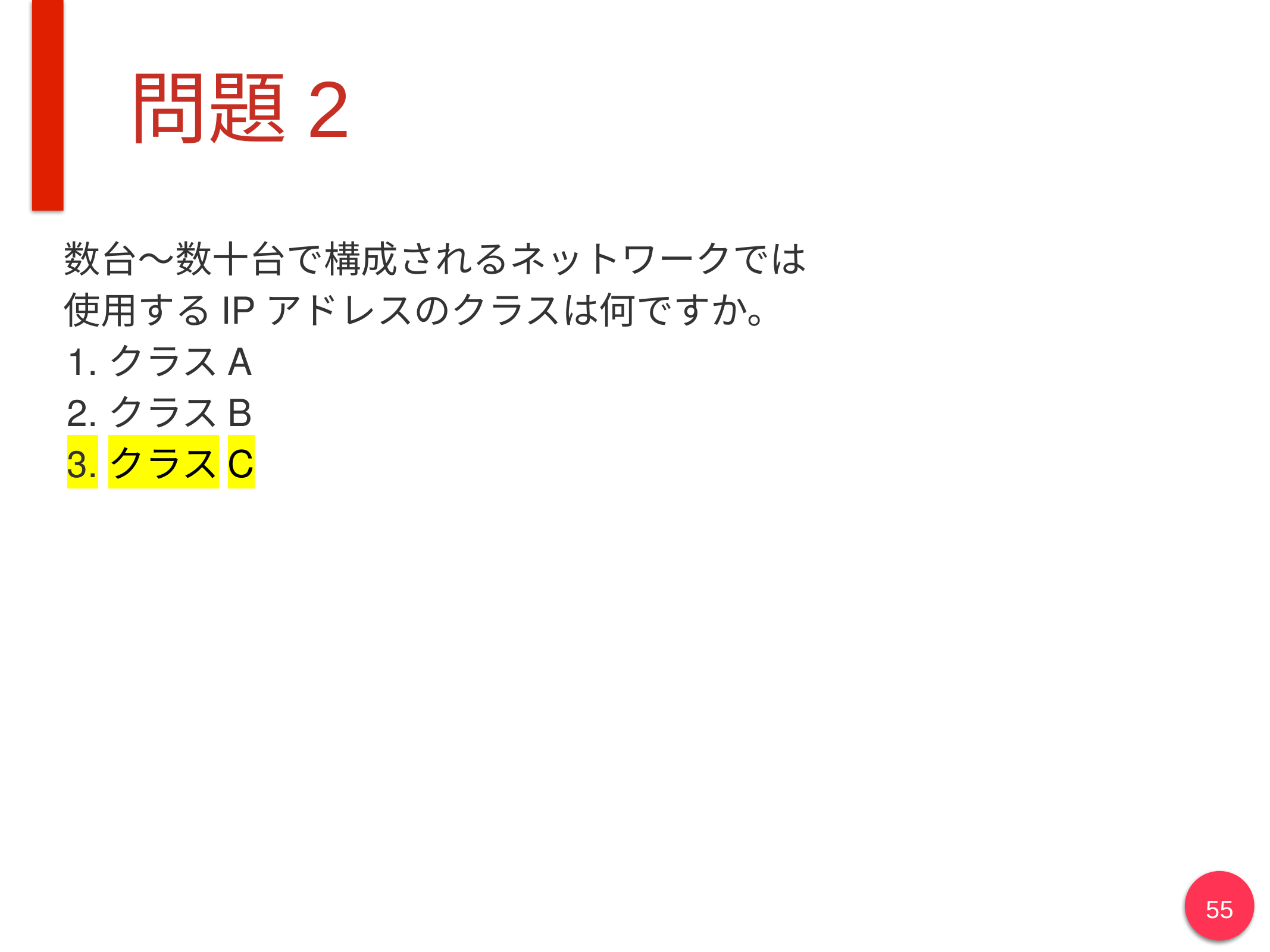

# 問題2
数台〜数十台で構成されるネットワークでは
使用するIPアドレスのクラスは何ですか。
クラスA
クラスB
クラスC
55